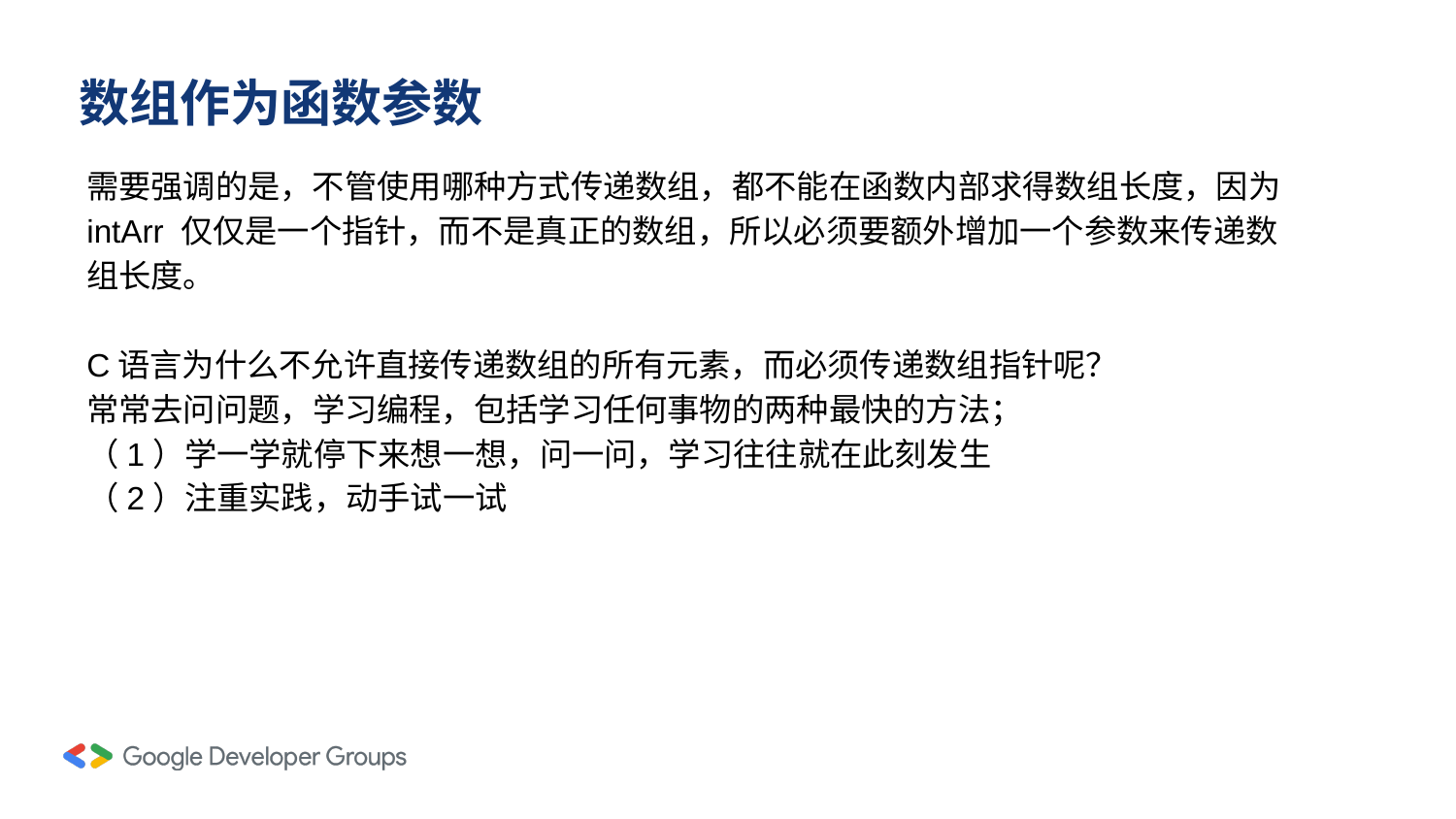

# 数组作为函数参数
需要强调的是，不管使用哪种方式传递数组，都不能在函数内部求得数组长度，因为 intArr 仅仅是一个指针，而不是真正的数组，所以必须要额外增加一个参数来传递数组长度。

C语言为什么不允许直接传递数组的所有元素，而必须传递数组指针呢？
常常去问问题，学习编程，包括学习任何事物的两种最快的方法；
（1）学一学就停下来想一想，问一问，学习往往就在此刻发生
（2）注重实践，动手试一试